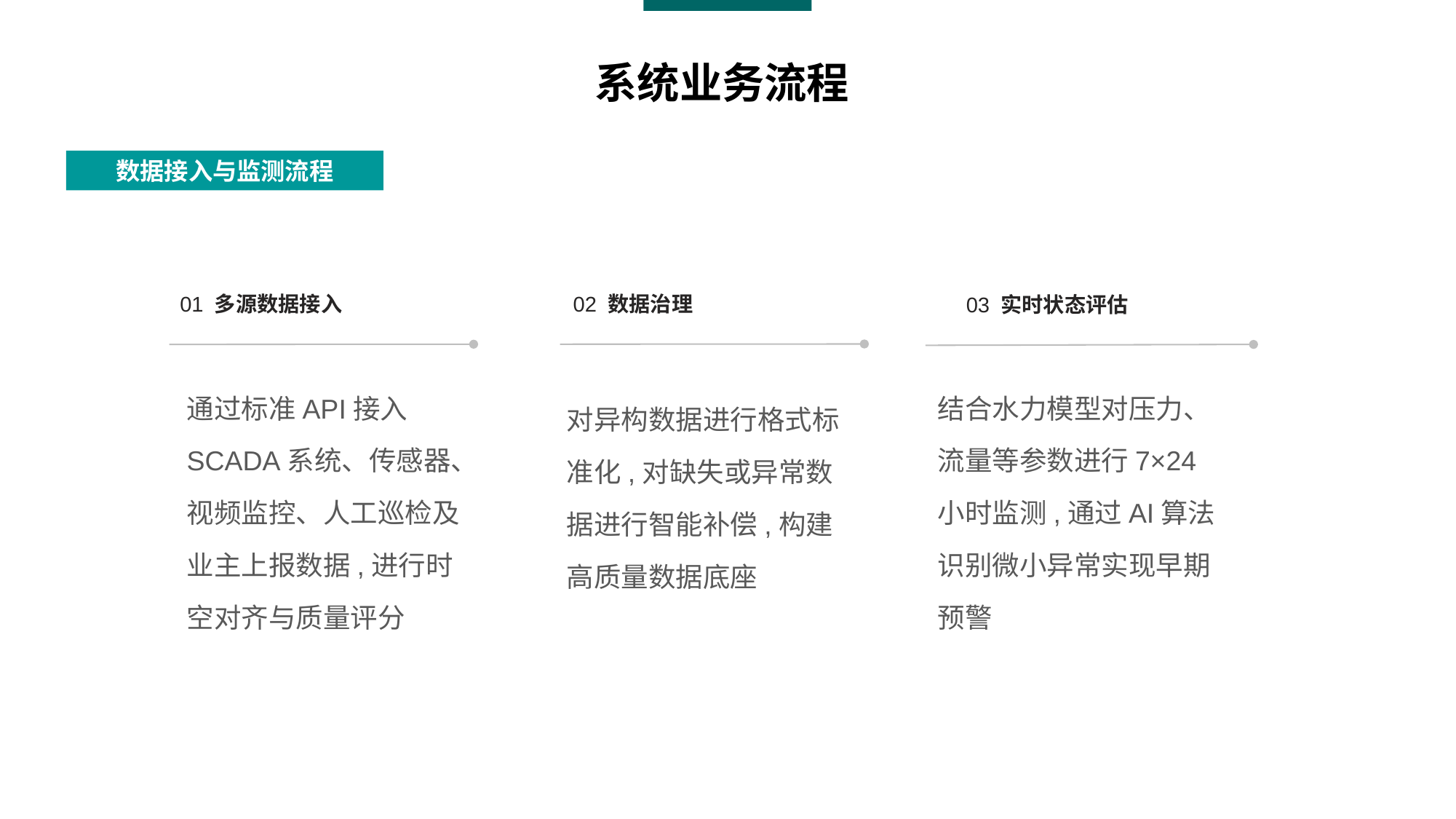

系统业务流程
数据接入与监测流程
01 多源数据接入
02 数据治理
03 实时状态评估
通过标准API接入SCADA系统、传感器、视频监控、人工巡检及业主上报数据,进行时空对齐与质量评分

结合水力模型对压力、流量等参数进行7×24小时监测,通过AI算法识别微小异常实现早期预警

对异构数据进行格式标准化,对缺失或异常数据进行智能补偿,构建高质量数据底座